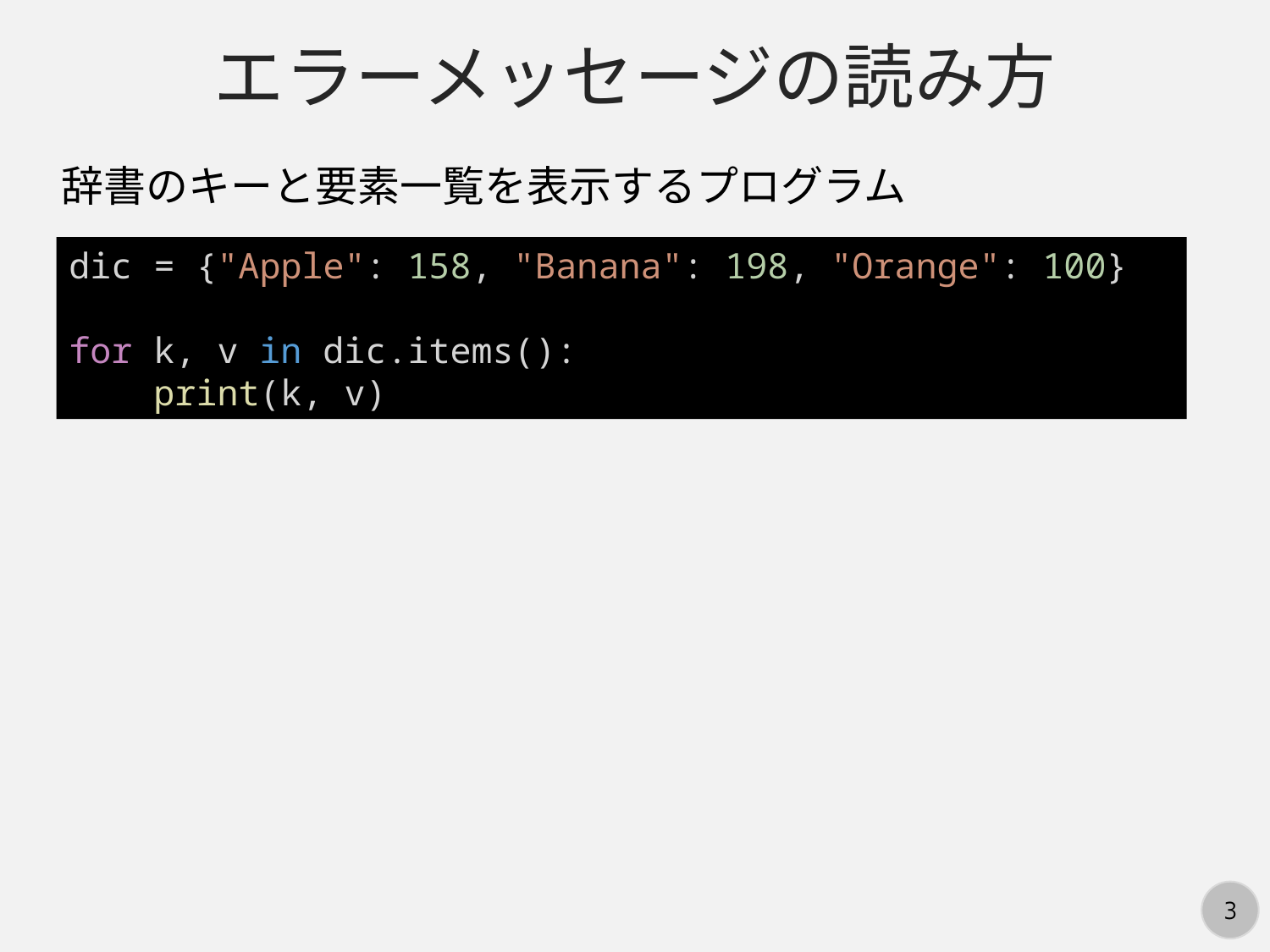

エラーメッセージの読み方
辞書のキーと要素一覧を表示するプログラム
dic = {"Apple": 158, "Banana": 198, "Orange": 100}

for k, v in dic.items():
    print(k, v)